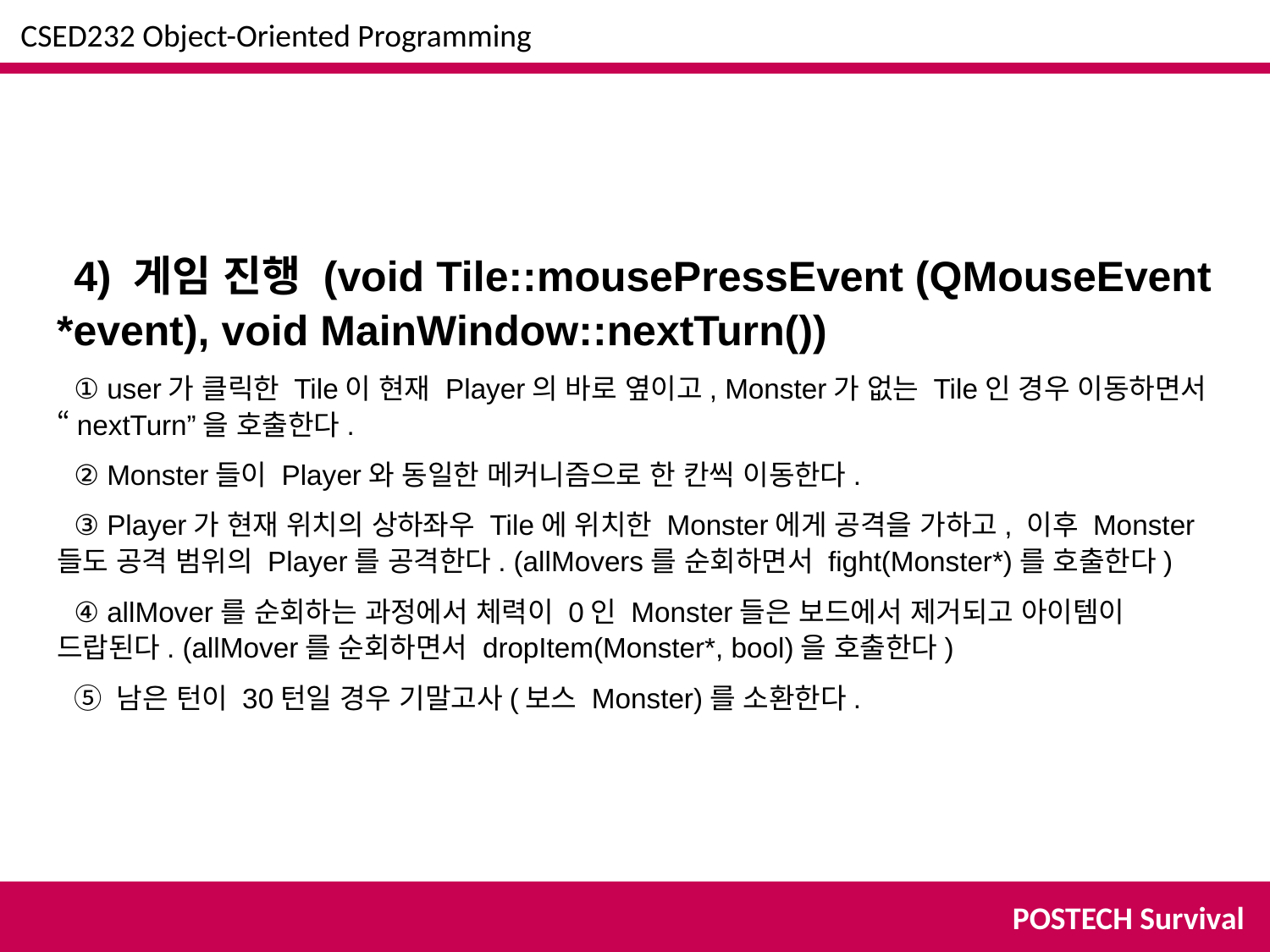

CSED232 Object-Oriented Programming
4) 게임 진행 (void Tile::mousePressEvent (QMouseEvent *event), void MainWindow::nextTurn())
① user가 클릭한 Tile이 현재 Player의 바로 옆이고, Monster가 없는 Tile인 경우 이동하면서 “nextTurn”을 호출한다.
② Monster들이 Player와 동일한 메커니즘으로 한 칸씩 이동한다.
③ Player가 현재 위치의 상하좌우 Tile에 위치한 Monster에게 공격을 가하고, 이후 Monster들도 공격 범위의 Player를 공격한다. (allMovers를 순회하면서 fight(Monster*)를 호출한다)
④ allMover를 순회하는 과정에서 체력이 0인 Monster들은 보드에서 제거되고 아이템이 드랍된다. (allMover를 순회하면서 dropItem(Monster*, bool)을 호출한다)
⑤ 남은 턴이 30턴일 경우 기말고사(보스 Monster)를 소환한다.

POSTECH Survival